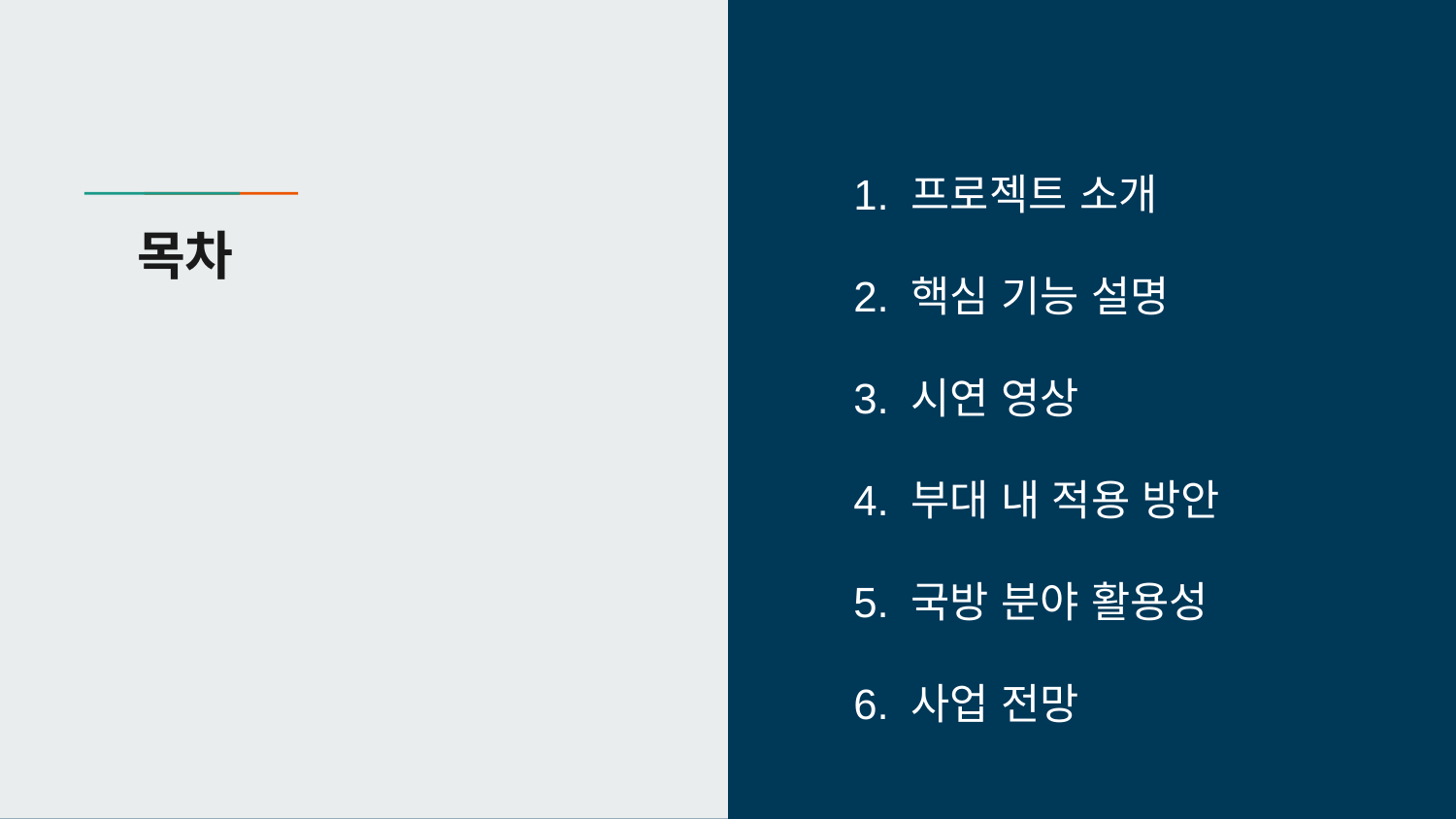

프로젝트 소개
핵심 기능 설명
시연 영상
부대 내 적용 방안
국방 분야 활용성
사업 전망
# 목차